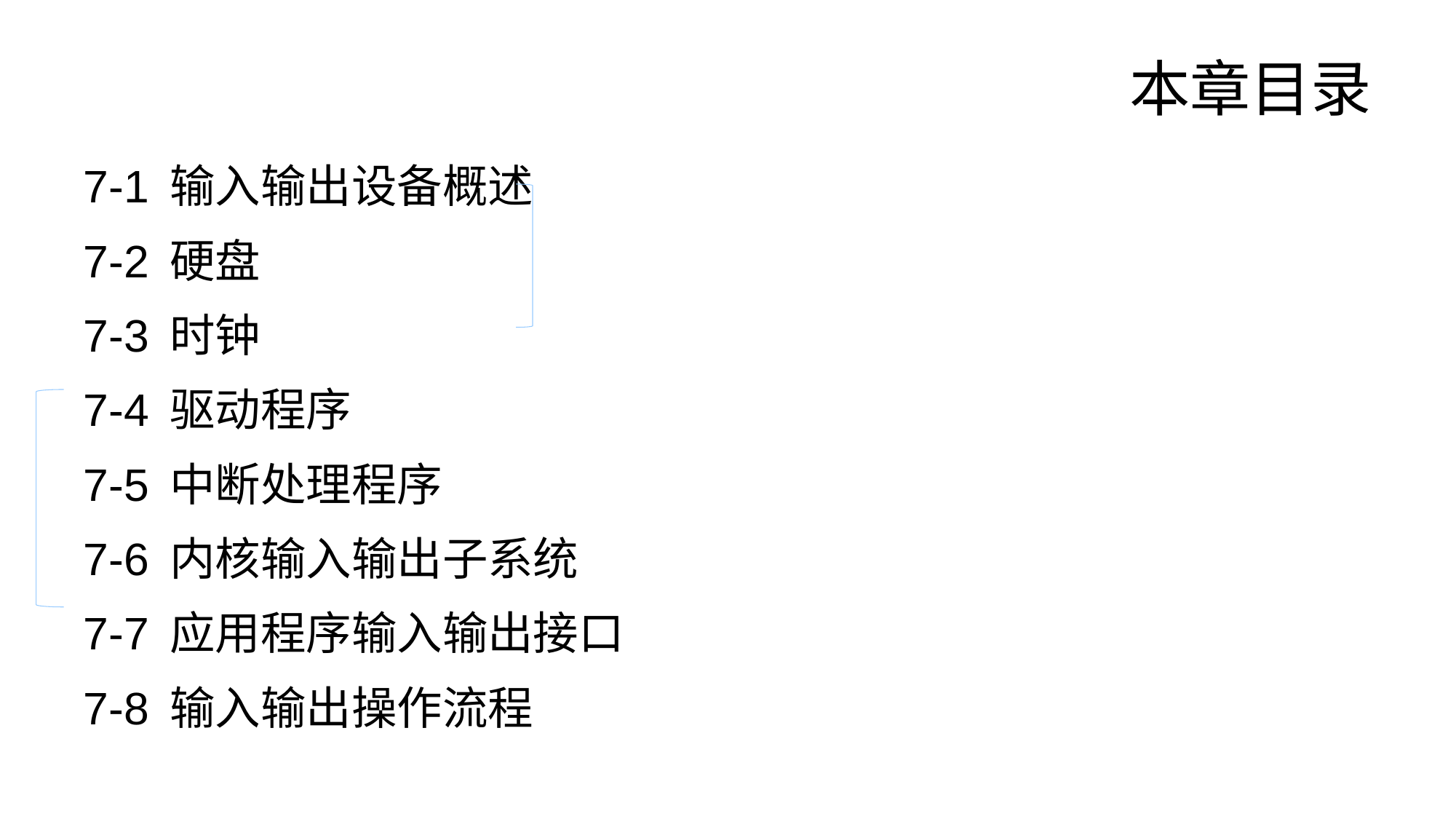

# 本章目录
7-1 输入输出设备概述
7-2 硬盘
7-3 时钟
7-4 驱动程序
7-5 中断处理程序
7-6 内核输入输出子系统
7-7 应用程序输入输出接口
7-8 输入输出操作流程